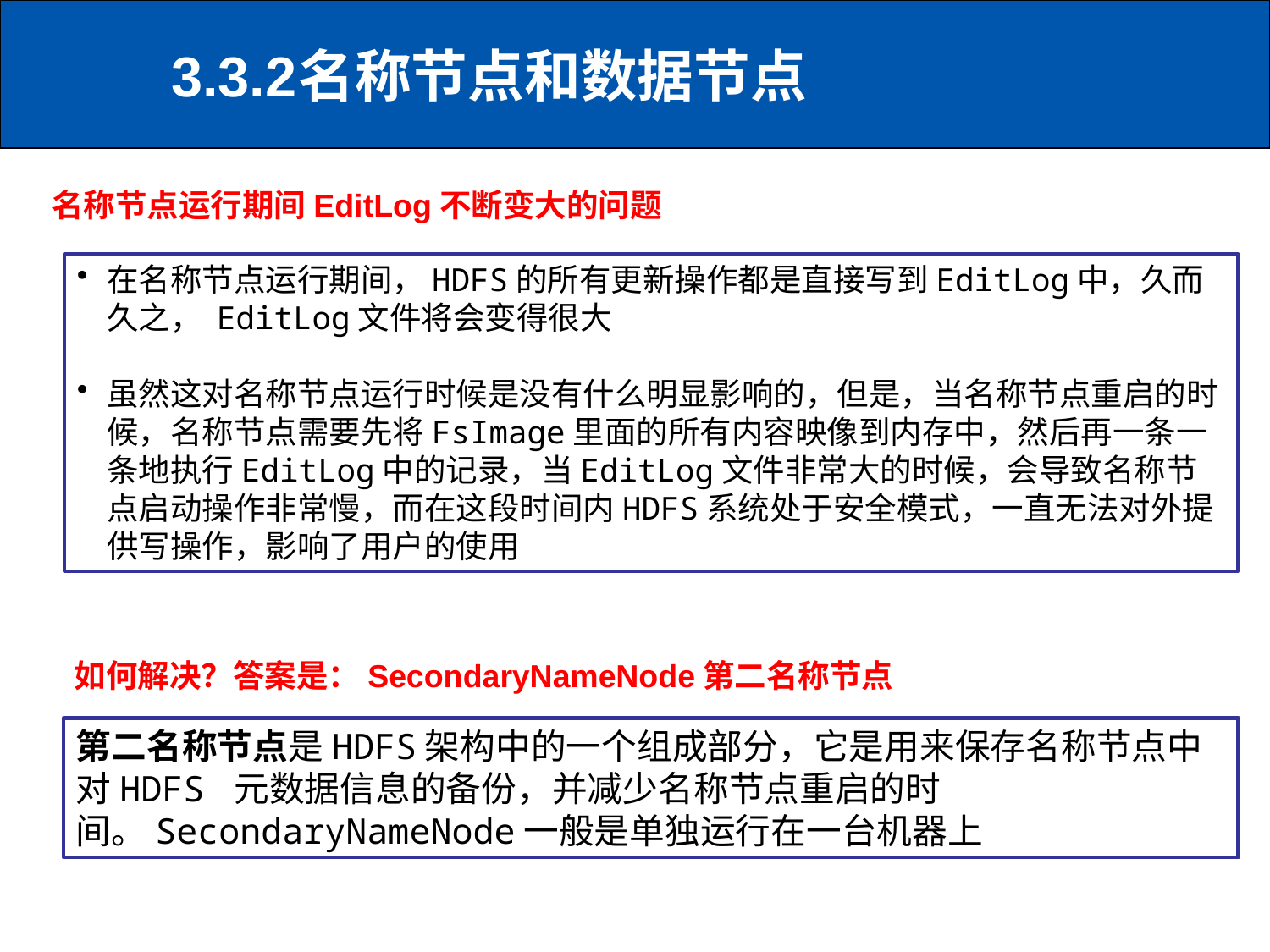

# 3.3.2	名称节点和数据节点
名称节点运行期间EditLog不断变大的问题
在名称节点运行期间，HDFS的所有更新操作都是直接写到EditLog中，久而久之， EditLog文件将会变得很大

虽然这对名称节点运行时候是没有什么明显影响的，但是，当名称节点重启的时候，名称节点需要先将FsImage里面的所有内容映像到内存中，然后再一条一条地执行EditLog中的记录，当EditLog文件非常大的时候，会导致名称节点启动操作非常慢，而在这段时间内HDFS系统处于安全模式，一直无法对外提供写操作，影响了用户的使用
如何解决？答案是：SecondaryNameNode第二名称节点
第二名称节点是HDFS架构中的一个组成部分，它是用来保存名称节点中对HDFS 元数据信息的备份，并减少名称节点重启的时间。SecondaryNameNode一般是单独运行在一台机器上